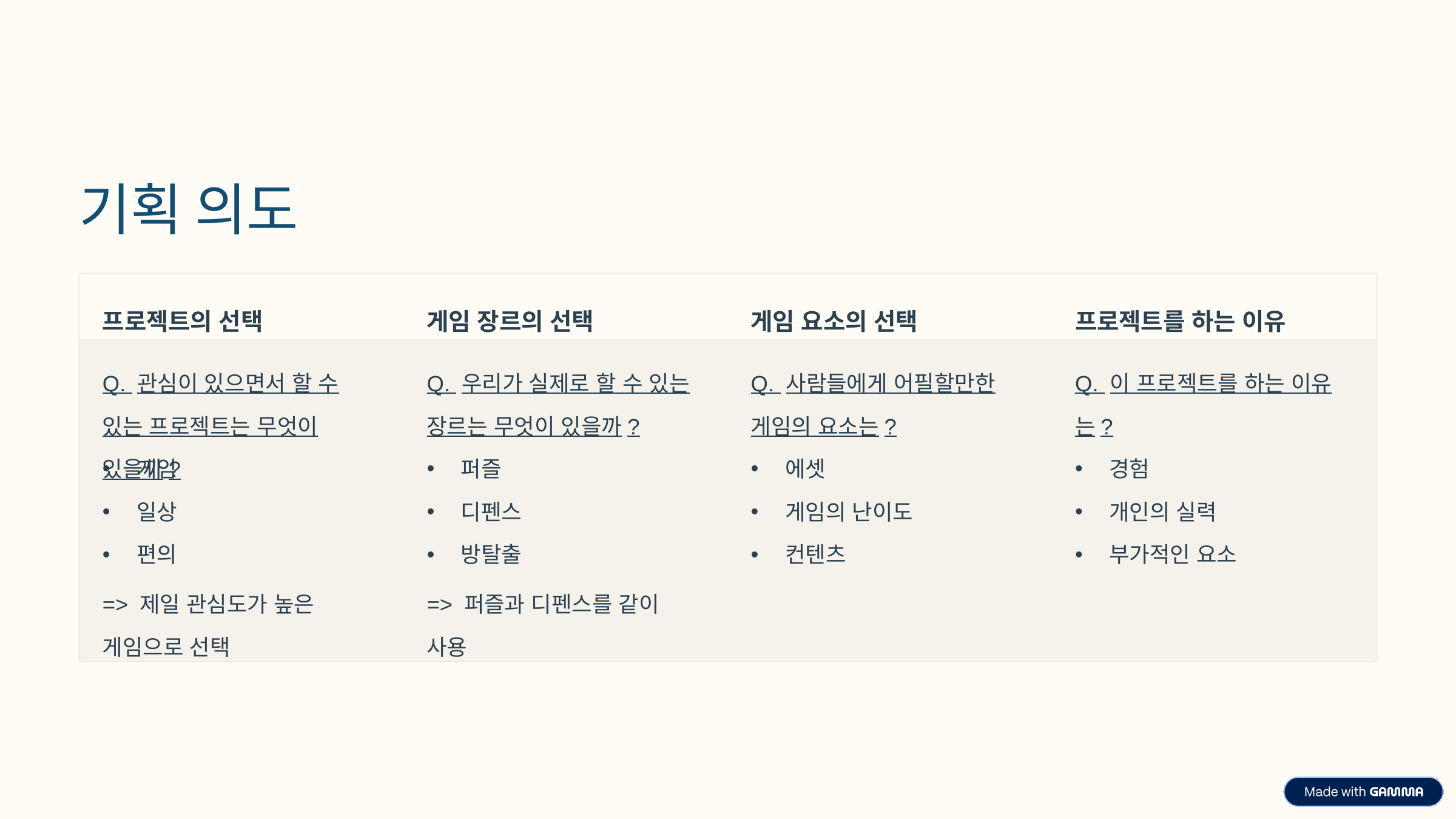

기획 의도

프로젝트의 선택
게임 장르의 선택
게임 요소의 선택
프로젝트를 하는 이유

Q. 관심이 있으면서 할 수 있는 프로젝트는 무엇이 있을까?
Q. 우리가 실제로 할 수 있는 장르는 무엇이 있을까?
Q. 사람들에게 어필할만한 게임의 요소는?
Q. 이 프로젝트를 하는 이유는?
경험
게임
퍼즐
에셋
개인의 실력
일상
디펜스
게임의 난이도
부가적인 요소
편의
방탈출
컨텐츠
=> 제일 관심도가 높은 게임으로 선택
=> 퍼즐과 디펜스를 같이 사용